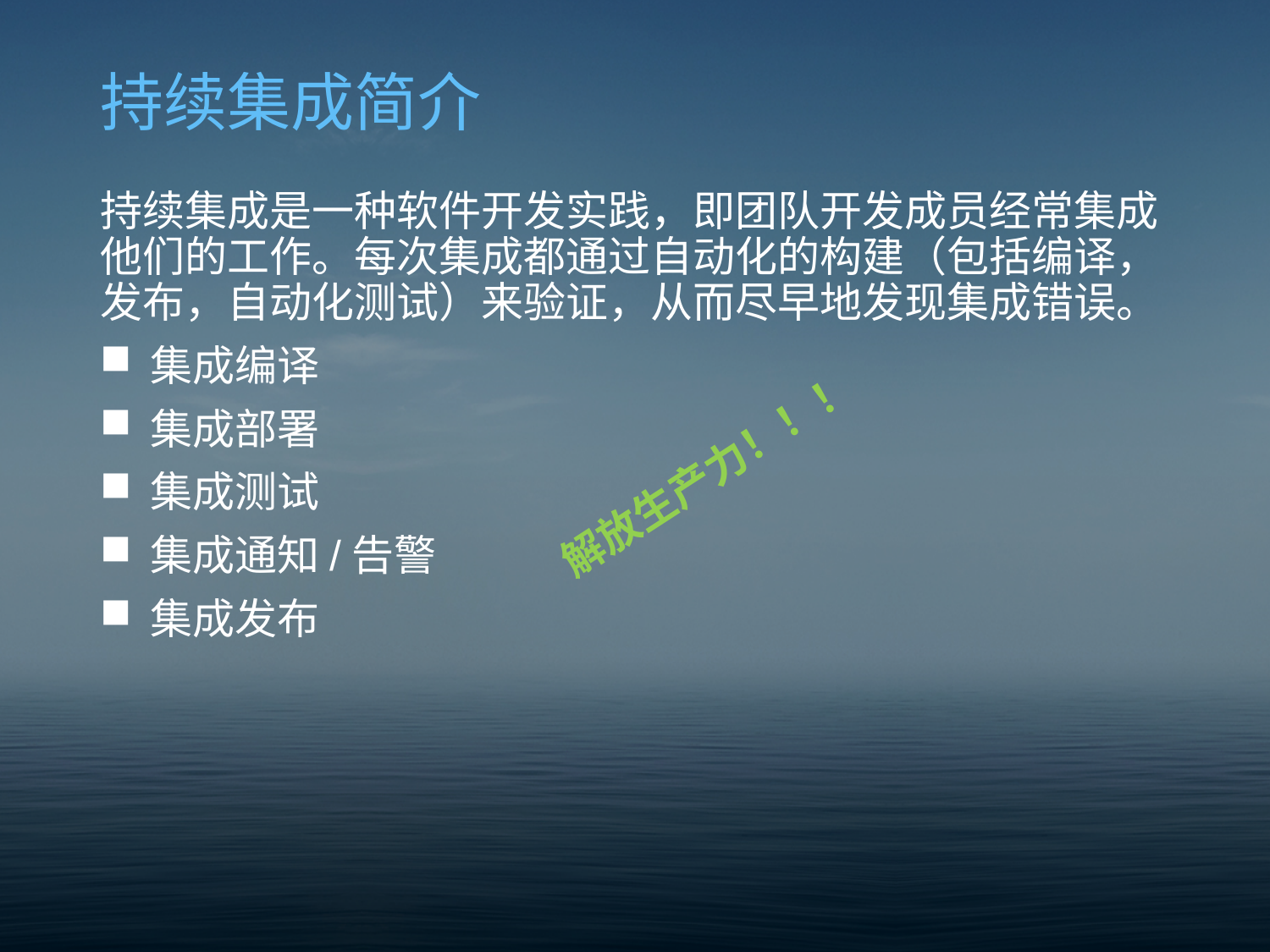

# 持续集成简介
持续集成是一种软件开发实践，即团队开发成员经常集成他们的工作。每次集成都通过自动化的构建（包括编译，发布，自动化测试）来验证，从而尽早地发现集成错误。
集成编译
集成部署
集成测试
集成通知/告警
集成发布

解放生产力！！！